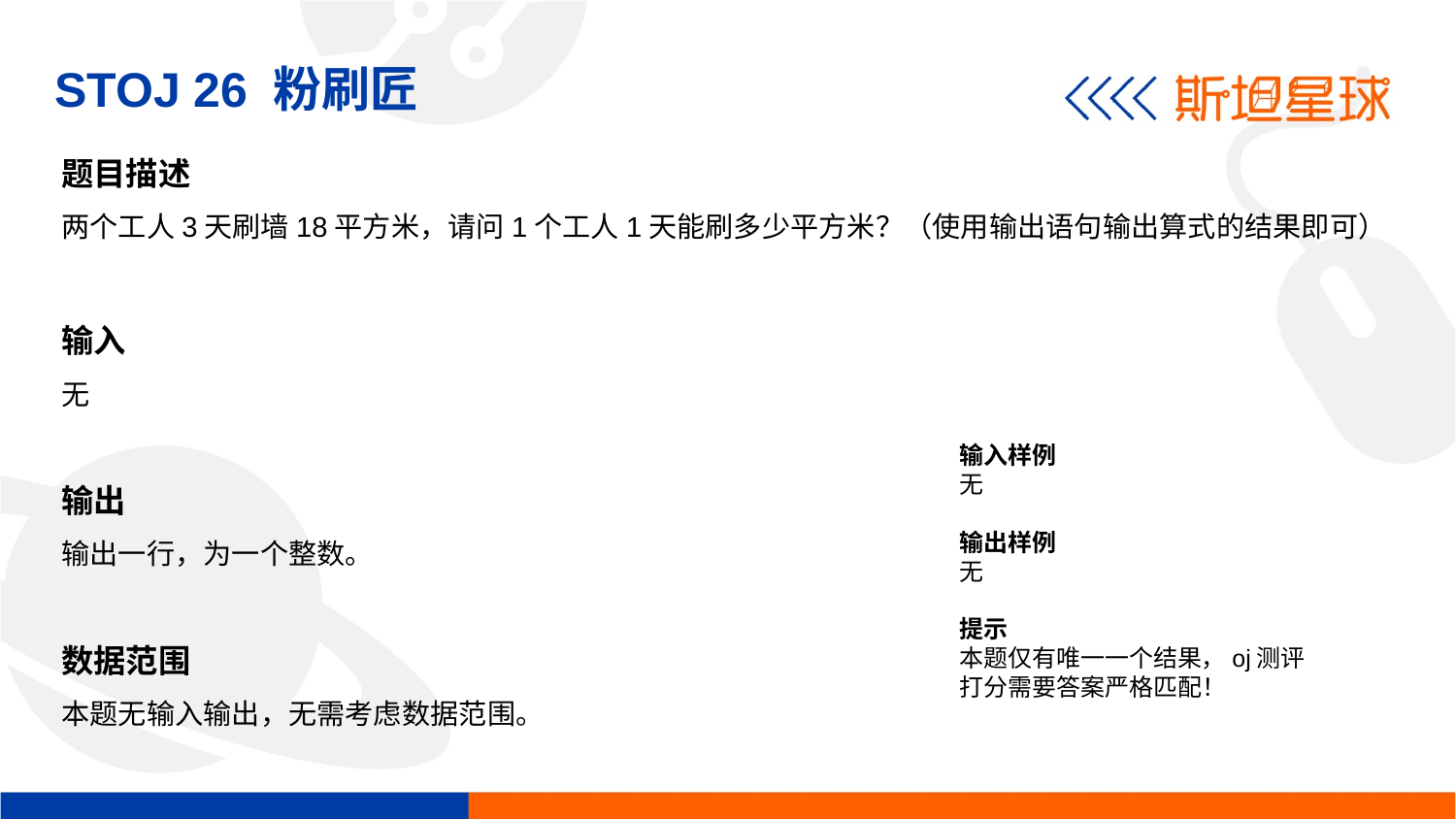

STOJ 26 粉刷匠
题目描述
两个工人3天刷墙18平方米，请问1个工人1天能刷多少平方米？（使用输出语句输出算式的结果即可）

输入
无

输出
输出一行，为一个整数。

数据范围
本题无输入输出，无需考虑数据范围。
输入样例
无

输出样例
无

提示
本题仅有唯一一个结果，oj测评打分需要答案严格匹配！